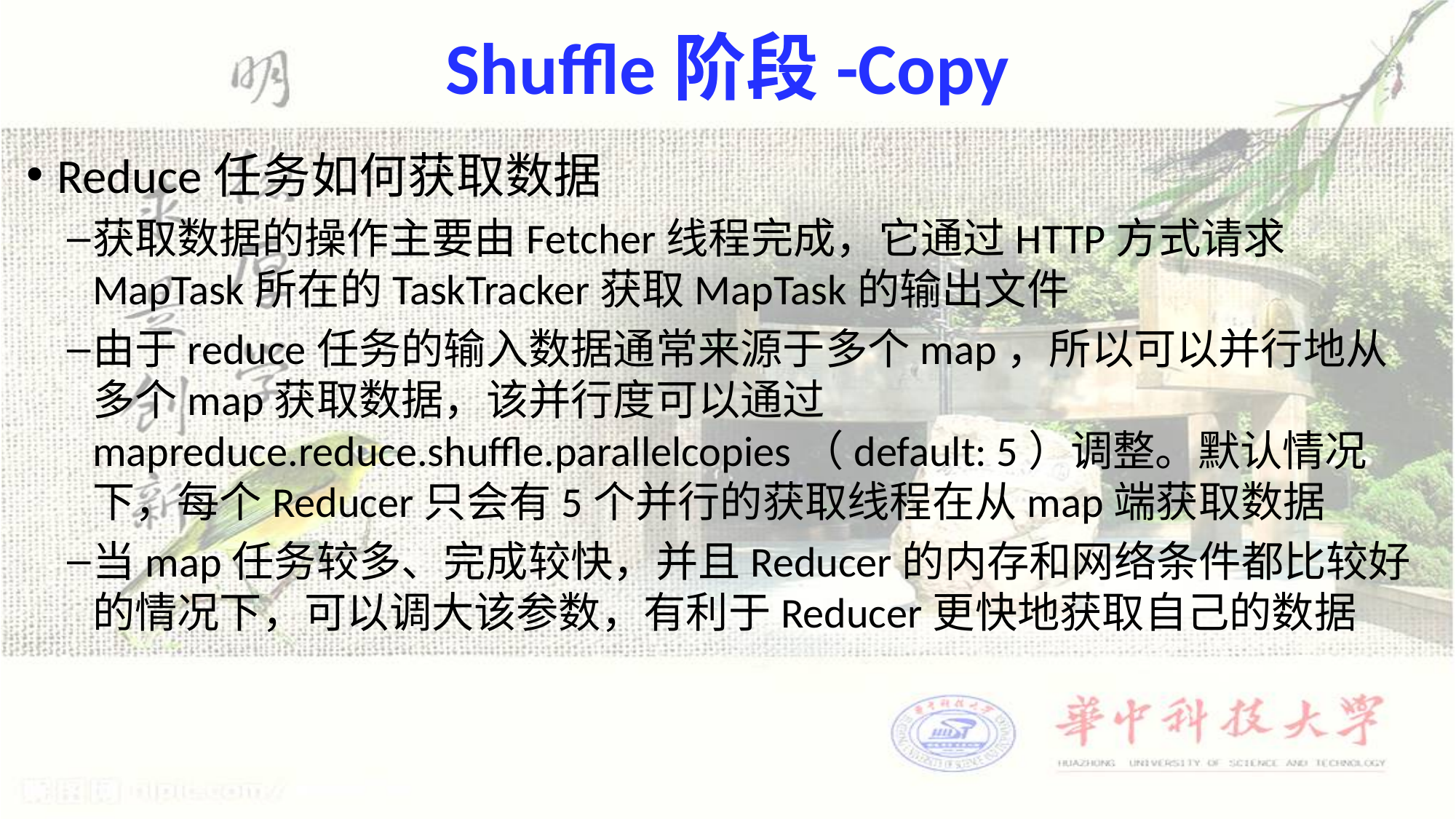

# Shuffle阶段-Copy
Reduce任务如何获取数据
获取数据的操作主要由Fetcher线程完成，它通过HTTP方式请求MapTask所在的TaskTracker获取MapTask的输出文件
由于reduce任务的输入数据通常来源于多个map，所以可以并行地从多个map获取数据，该并行度可以通过mapreduce.reduce.shuffle.parallelcopies（default: 5）调整。默认情况下，每个Reducer只会有5个并行的获取线程在从map端获取数据
当map任务较多、完成较快，并且Reducer的内存和网络条件都比较好的情况下，可以调大该参数，有利于Reducer更快地获取自己的数据